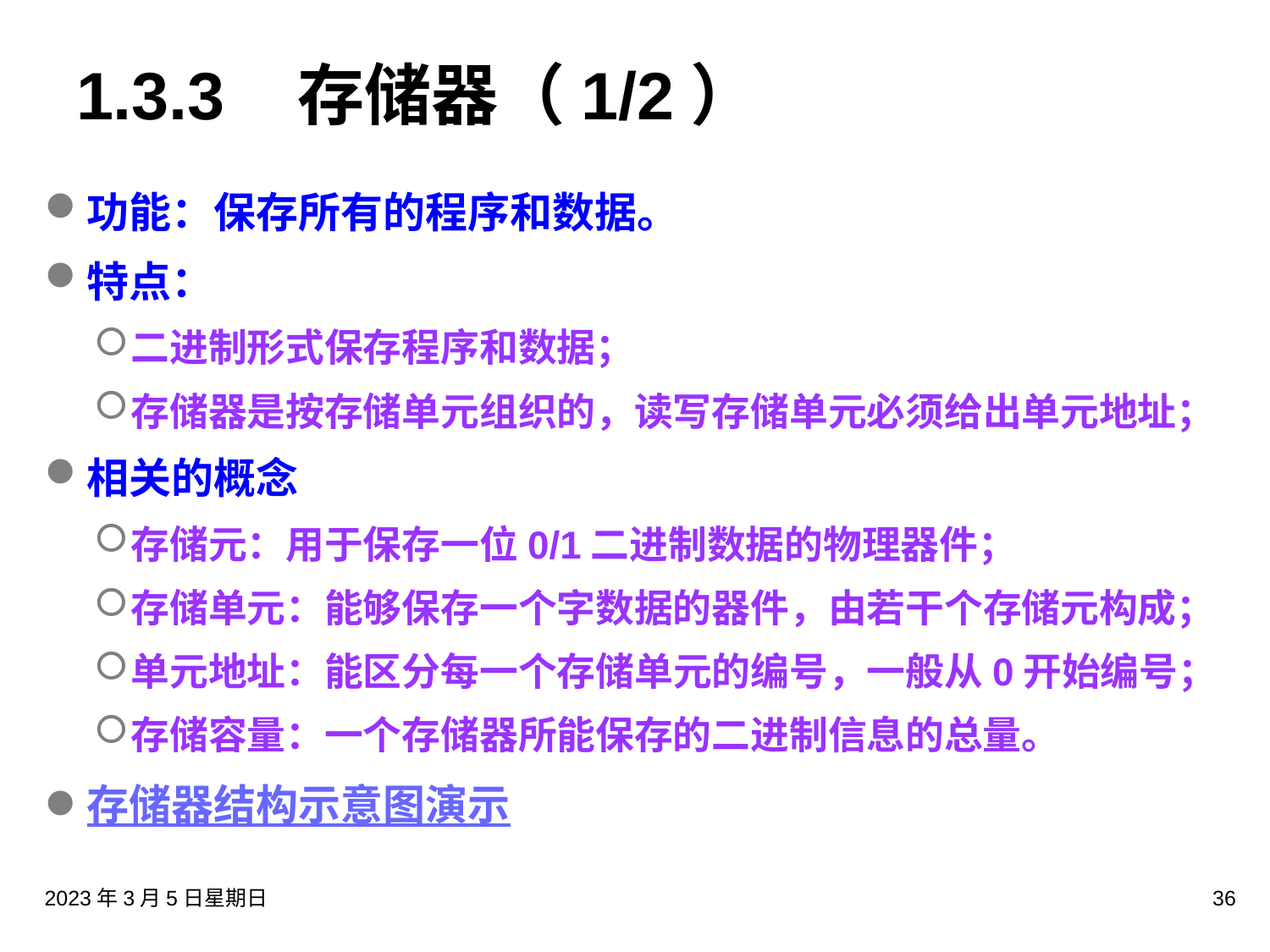

# 1.3.3   存储器（1/2）
功能：保存所有的程序和数据。
特点：
二进制形式保存程序和数据；
存储器是按存储单元组织的，读写存储单元必须给出单元地址；
相关的概念
存储元：用于保存一位0/1二进制数据的物理器件；
存储单元：能够保存一个字数据的器件，由若干个存储元构成；
单元地址：能区分每一个存储单元的编号，一般从0开始编号；
存储容量：一个存储器所能保存的二进制信息的总量。
存储器结构示意图演示
2023年3月5日星期日
36